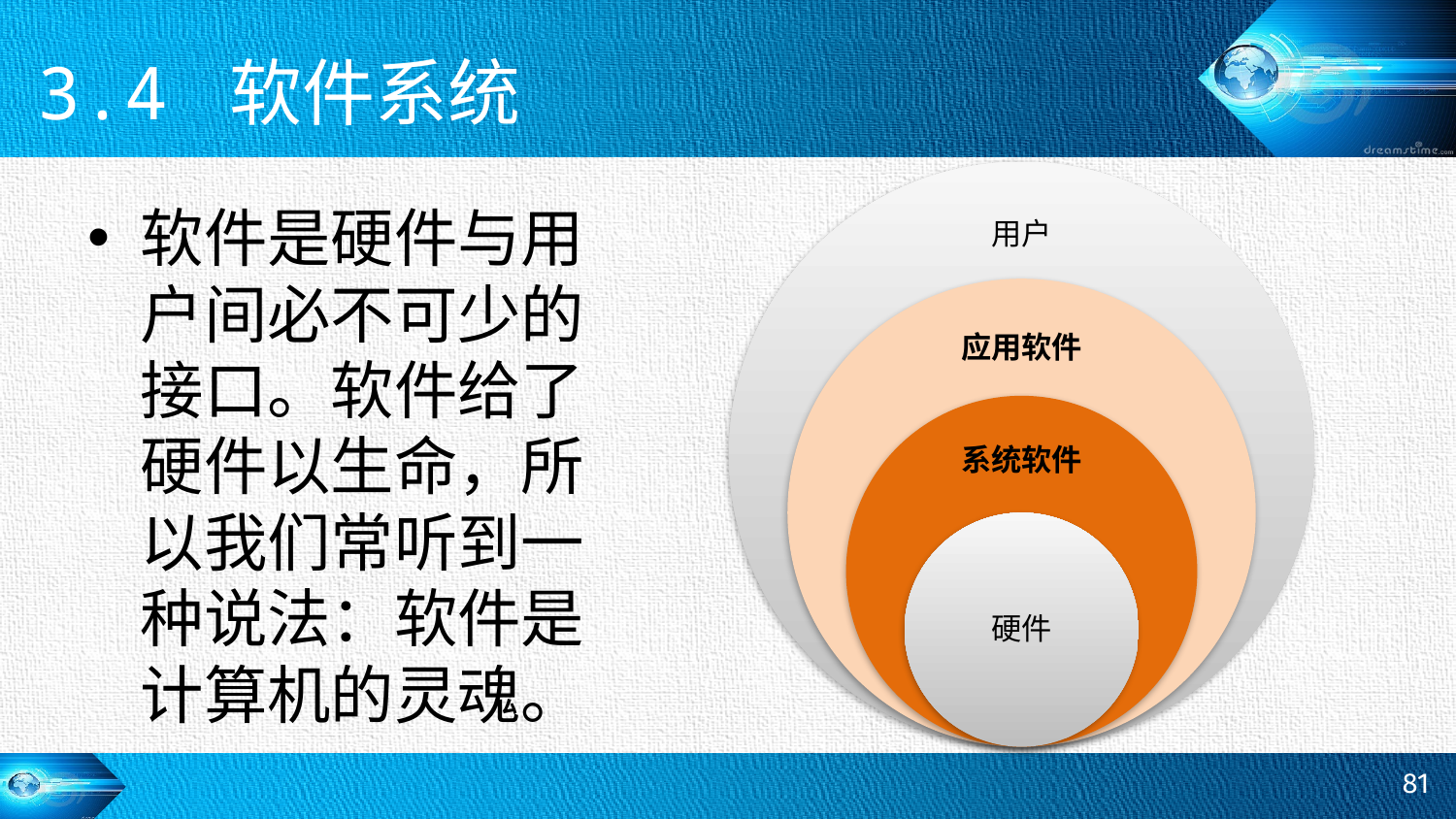

# 3.4 软件系统
用户
应用软件
系统软件
硬件
软件是硬件与用户间必不可少的接口。软件给了硬件以生命，所以我们常听到一种说法：软件是计算机的灵魂。

81